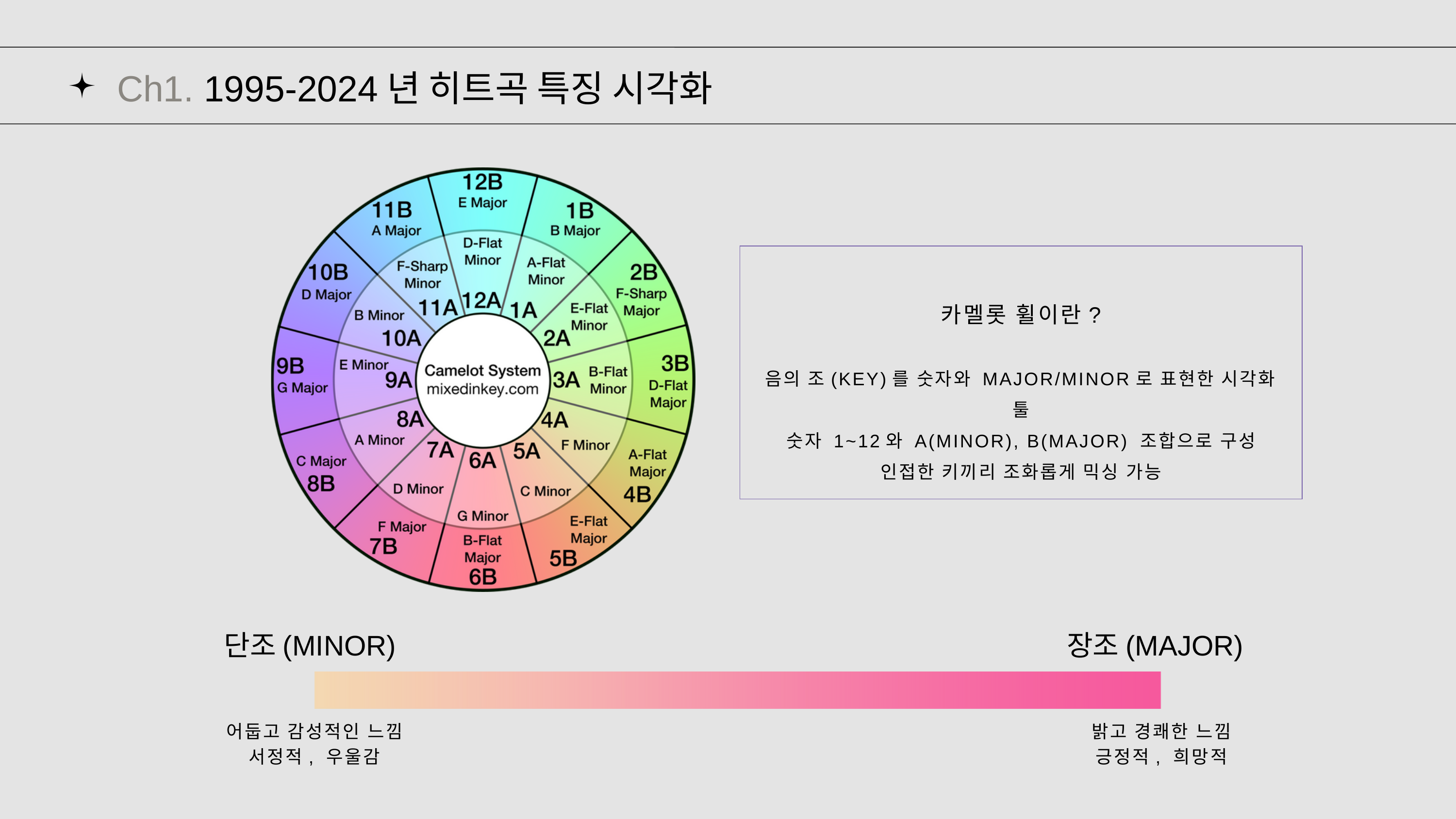

Ch1. 1995-2024년 히트곡 특징 시각화

카멜롯 휠이란?

음의 조(KEY)를 숫자와 MAJOR/MINOR로 표현한 시각화 툴
숫자 1~12와 A(MINOR), B(MAJOR) 조합으로 구성
인접한 키끼리 조화롭게 믹싱 가능
단조(MINOR)
장조(MAJOR)

어둡고 감성적인 느낌
서정적, 우울감
밝고 경쾌한 느낌
긍정적, 희망적